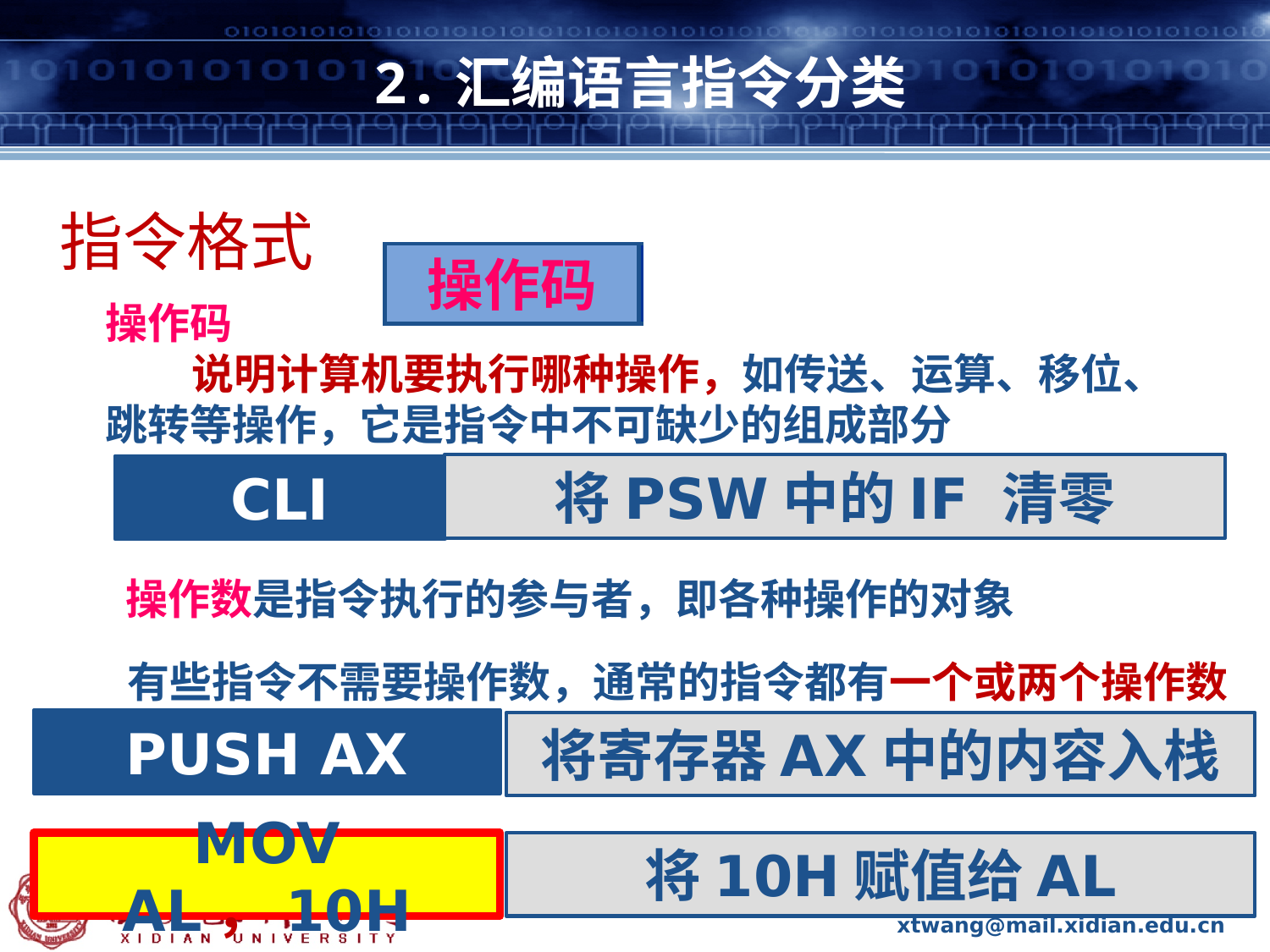

# 2.汇编语言指令分类
指令格式

操作码
操作数
操作码
        说明计算机要执行哪种操作，如传送、运算、移位、跳转等操作，它是指令中不可缺少的组成部分
将PSW中的IF 清零
CLI
操作数是指令执行的参与者，即各种操作的对象
有些指令不需要操作数，通常的指令都有一个或两个操作数
PUSH AX
将寄存器AX中的内容入栈
将10H赋值给AL
MOV AL，10H